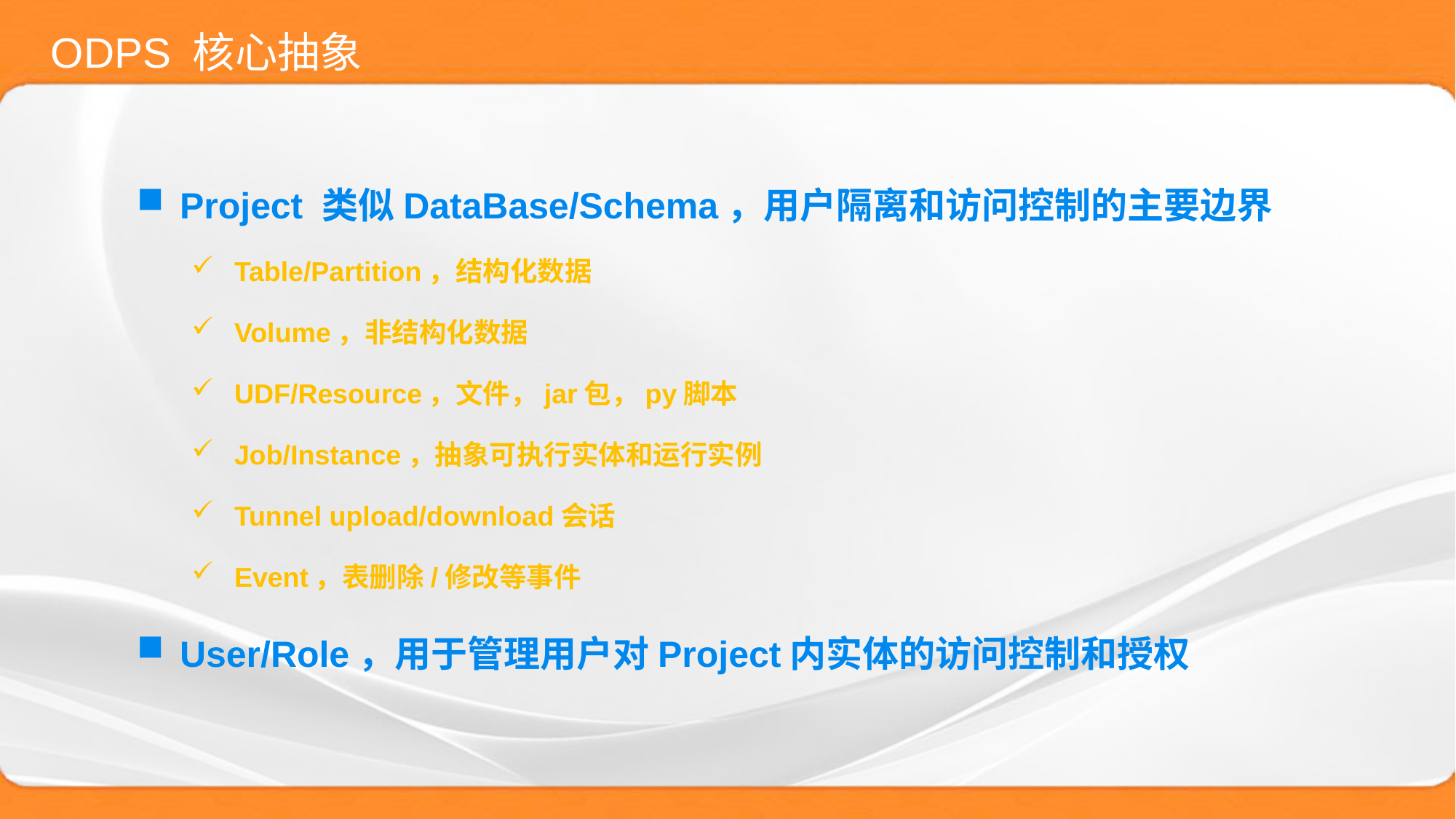

# ODPS 核心抽象
Project 类似DataBase/Schema，用户隔离和访问控制的主要边界
Table/Partition，结构化数据
Volume，非结构化数据
UDF/Resource，文件，jar包，py脚本
Job/Instance，抽象可执行实体和运行实例
Tunnel upload/download会话
Event，表删除/修改等事件
User/Role，用于管理用户对Project内实体的访问控制和授权